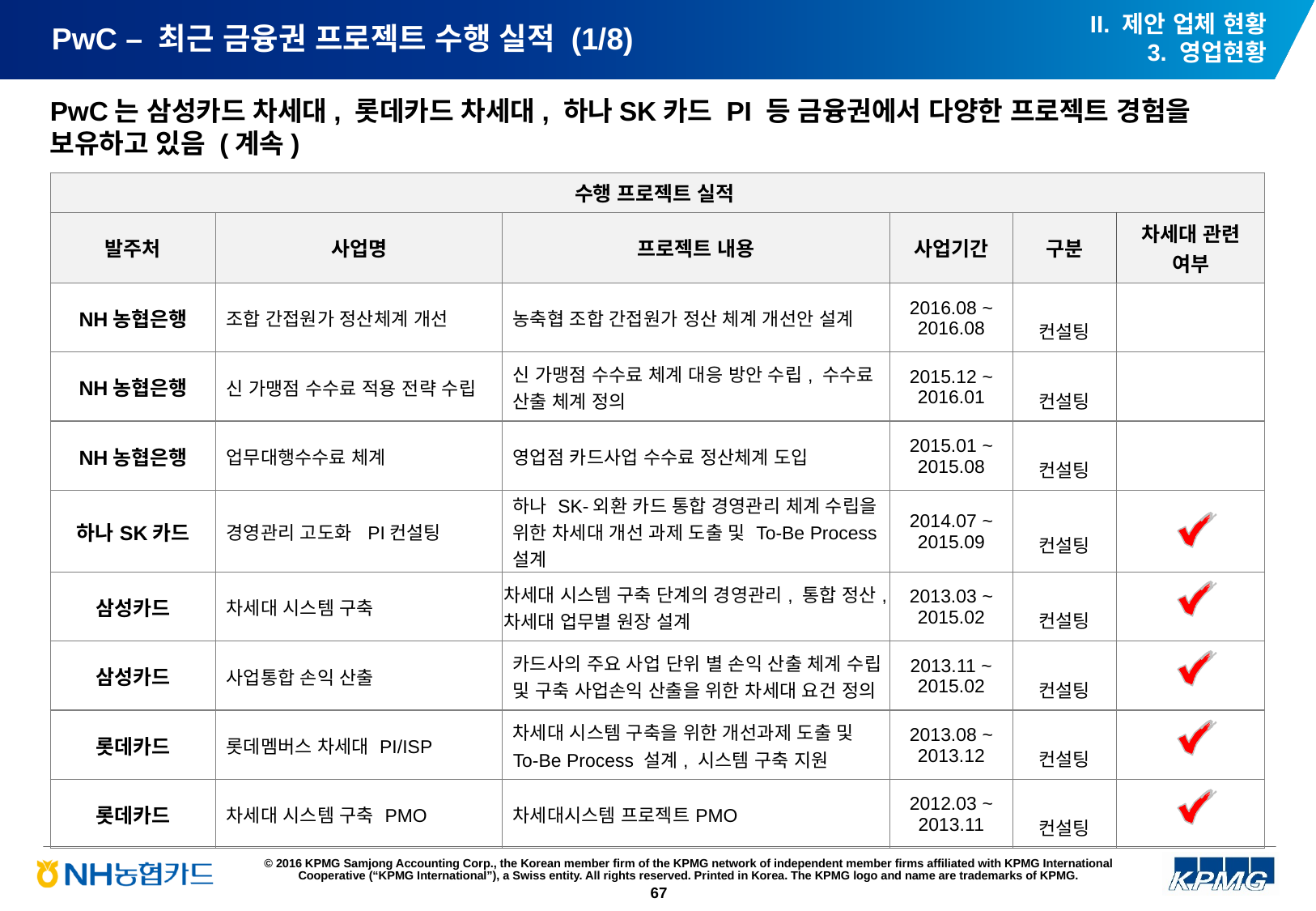

II. 제안 업체 현황
3. 영업현황
# PwC – 최근 금융권 프로젝트 수행 실적 (1/8)
PwC는 삼성카드 차세대, 롯데카드 차세대, 하나SK카드 PI 등 금융권에서 다양한 프로젝트 경험을 보유하고 있음 (계속)
| 수행 프로젝트 실적 |  |  |  |  |  |
| --- | --- | --- | --- | --- | --- |
| 발주처 | 사업명 | 프로젝트 내용 | 사업기간 | 구분 | 차세대 관련 여부 |
| NH농협은행 | 조합 간접원가 정산체계 개선 | 농축협 조합 간접원가 정산 체계 개선안 설계 | 2016.08 ~ 2016.08 | 컨설팅 |  |
| NH농협은행 | 신 가맹점 수수료 적용 전략 수립 | 신 가맹점 수수료 체계 대응 방안 수립, 수수료 산출 체계 정의 | 2015.12 ~ 2016.01 | 컨설팅 |  |
| NH농협은행 | 업무대행수수료 체계 | 영업점 카드사업 수수료 정산체계 도입 | 2015.01 ~ 2015.08 | 컨설팅 |  |
| 하나SK카드 | 경영관리 고도화 PI컨설팅 | 하나 SK-외환 카드 통합 경영관리 체계 수립을 위한 차세대 개선 과제 도출 및 To-Be Process설계 | 2014.07 ~ 2015.09 | 컨설팅 |  |
| 삼성카드 | 차세대 시스템 구축 | 차세대 시스템 구축 단계의 경영관리, 통합 정산, 차세대 업무별 원장 설계 | 2013.03 ~ 2015.02 | 컨설팅 |  |
| 삼성카드 | 사업통합 손익 산출 | 카드사의 주요 사업 단위 별 손익 산출 체계 수립 및 구축 사업손익 산출을 위한 차세대 요건 정의 | 2013.11 ~ 2015.02 | 컨설팅 |  |
| 롯데카드 | 롯데멤버스 차세대 PI/ISP | 차세대 시스템 구축을 위한 개선과제 도출 및 To-Be Process 설계, 시스템 구축 지원 | 2013.08 ~ 2013.12 | 컨설팅 |  |
| 롯데카드 | 차세대 시스템 구축 PMO | 차세대시스템 프로젝트PMO | 2012.03 ~ 2013.11 | 컨설팅 |  |